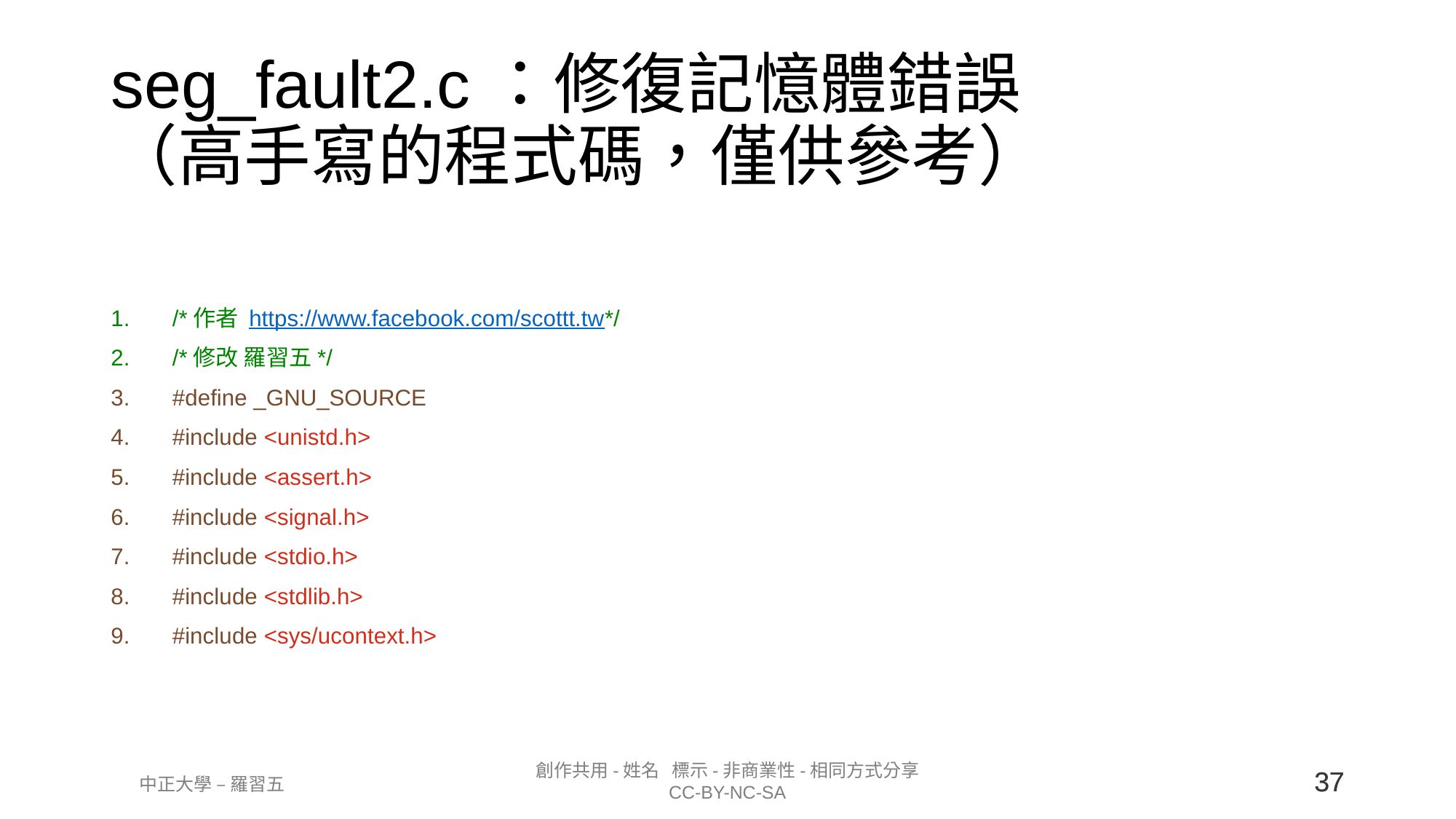

# seg_fault2.c：修復記憶體錯誤 （高手寫的程式碼，僅供參考）
/*作者 https://www.facebook.com/scottt.tw*/
/*修改 羅習五*/
#define _GNU_SOURCE
#include <unistd.h>
#include <assert.h>
#include <signal.h>
#include <stdio.h>
#include <stdlib.h>
#include <sys/ucontext.h>